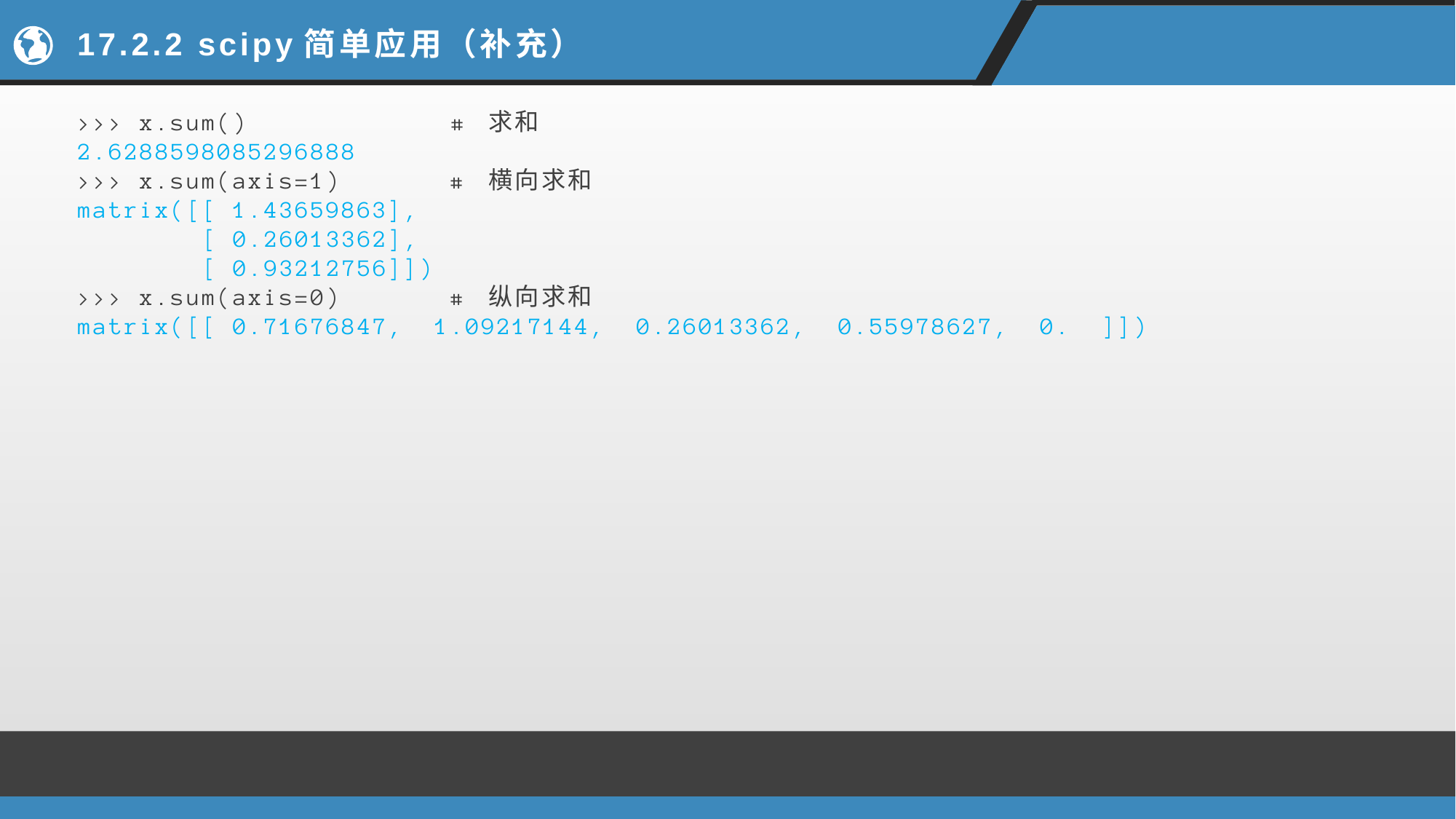

# 17.2.2 scipy简单应用（补充）

>>> x.sum()             # 求和
2.6288598085296888
>>> x.sum(axis=1)       # 横向求和
matrix([[ 1.43659863],
        [ 0.26013362],
        [ 0.93212756]])
>>> x.sum(axis=0)       # 纵向求和
matrix([[ 0.71676847,  1.09217144,  0.26013362,  0.55978627,  0.  ]])